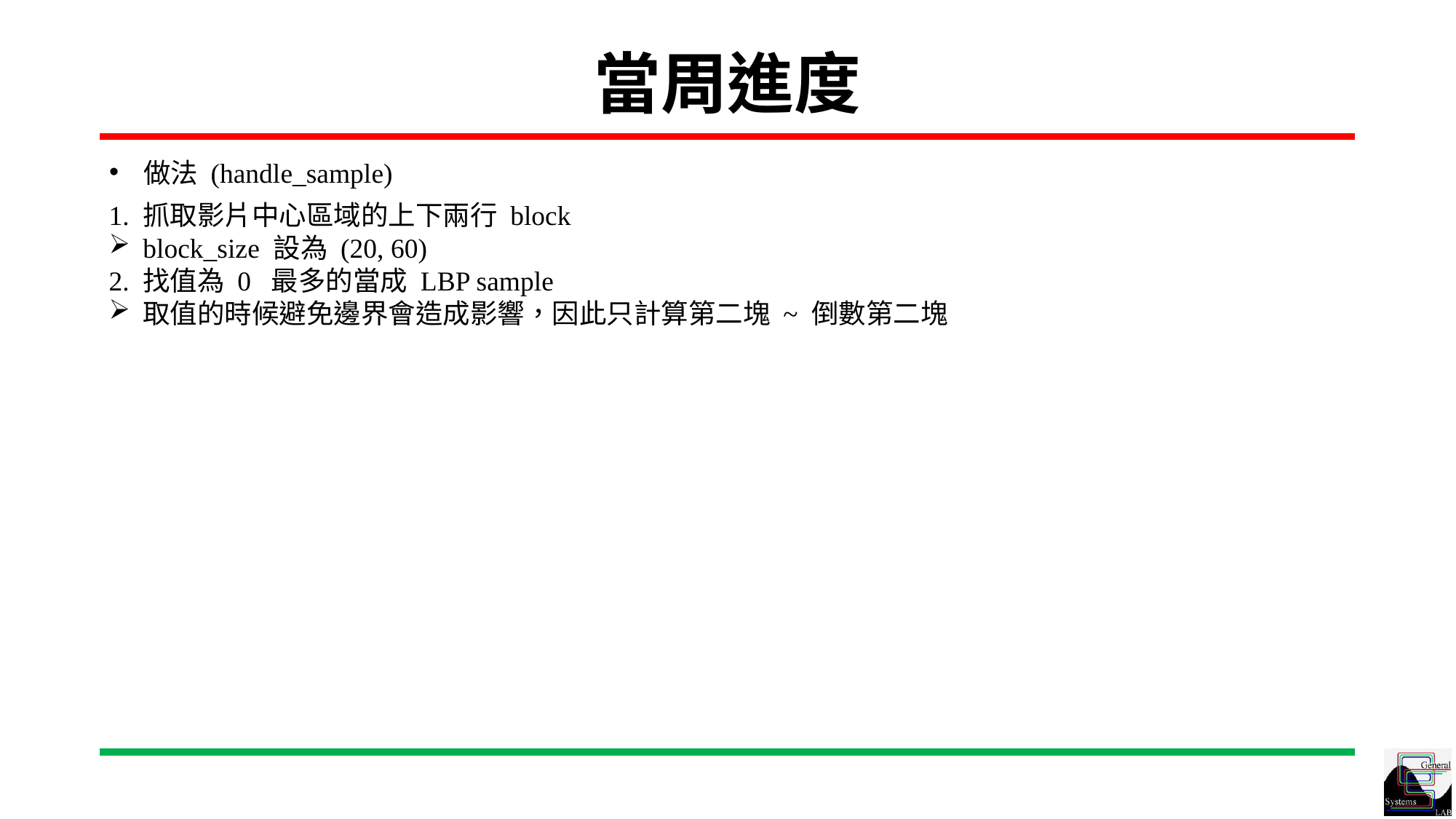

# 當周進度
做法 (handle_sample)
1. 抓取影片中心區域的上下兩行 block
block_size 設為 (20, 60)
2. 找值為 0  最多的當成 LBP sample
取值的時候避免邊界會造成影響，因此只計算第二塊 ~ 倒數第二塊